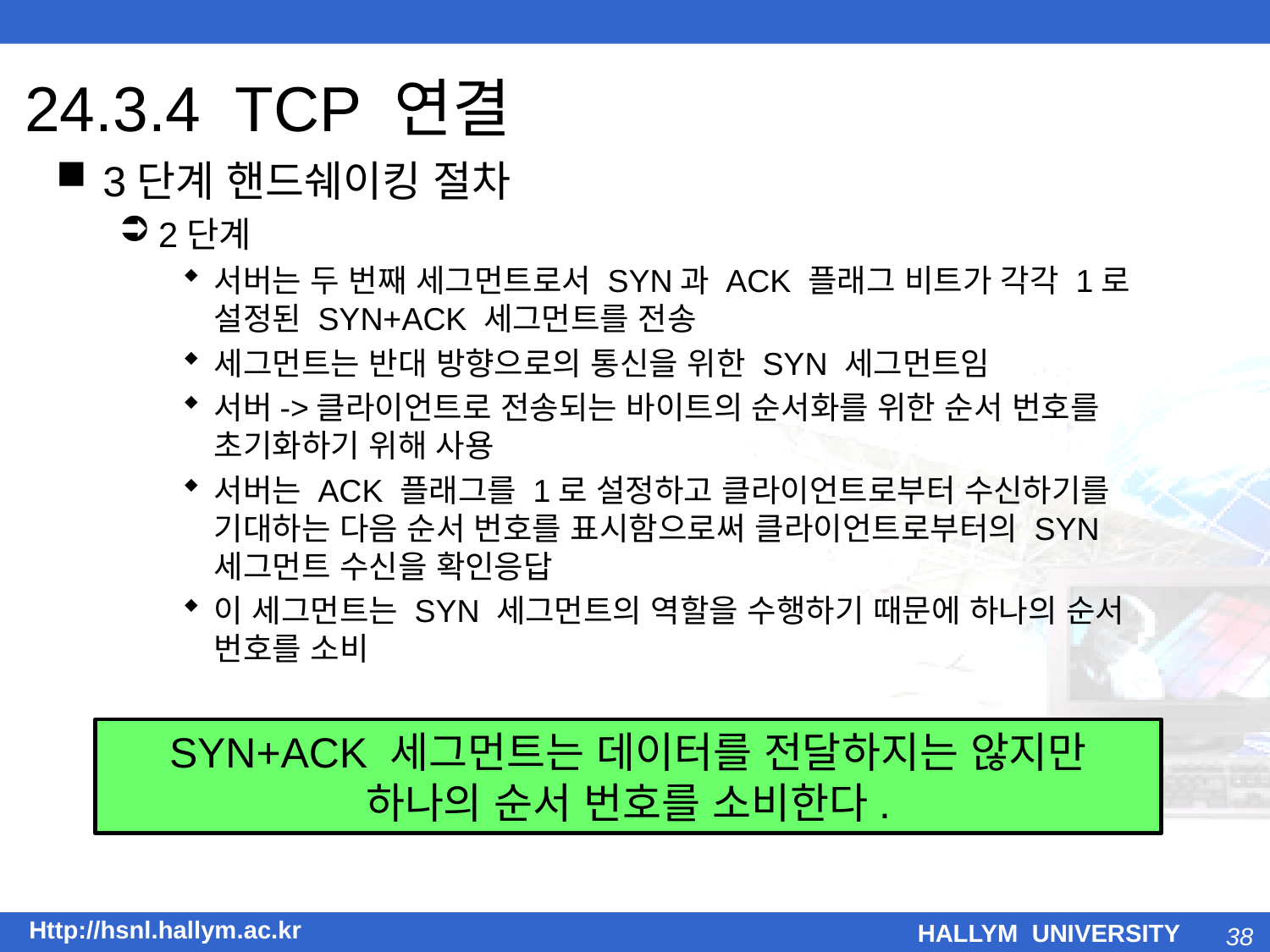

# 24.3.4  TCP 연결
3단계 핸드쉐이킹 절차
2단계
서버는 두 번째 세그먼트로서 SYN과 ACK 플래그 비트가 각각 1로 설정된 SYN+ACK 세그먼트를 전송
세그먼트는 반대 방향으로의 통신을 위한 SYN 세그먼트임
서버->클라이언트로 전송되는 바이트의 순서화를 위한 순서 번호를 초기화하기 위해 사용
서버는 ACK 플래그를 1로 설정하고 클라이언트로부터 수신하기를 기대하는 다음 순서 번호를 표시함으로써 클라이언트로부터의 SYN 세그먼트 수신을 확인응답
이 세그먼트는 SYN 세그먼트의 역할을 수행하기 때문에 하나의 순서 번호를 소비
SYN+ACK 세그먼트는 데이터를 전달하지는 않지만 하나의 순서 번호를 소비한다.
38